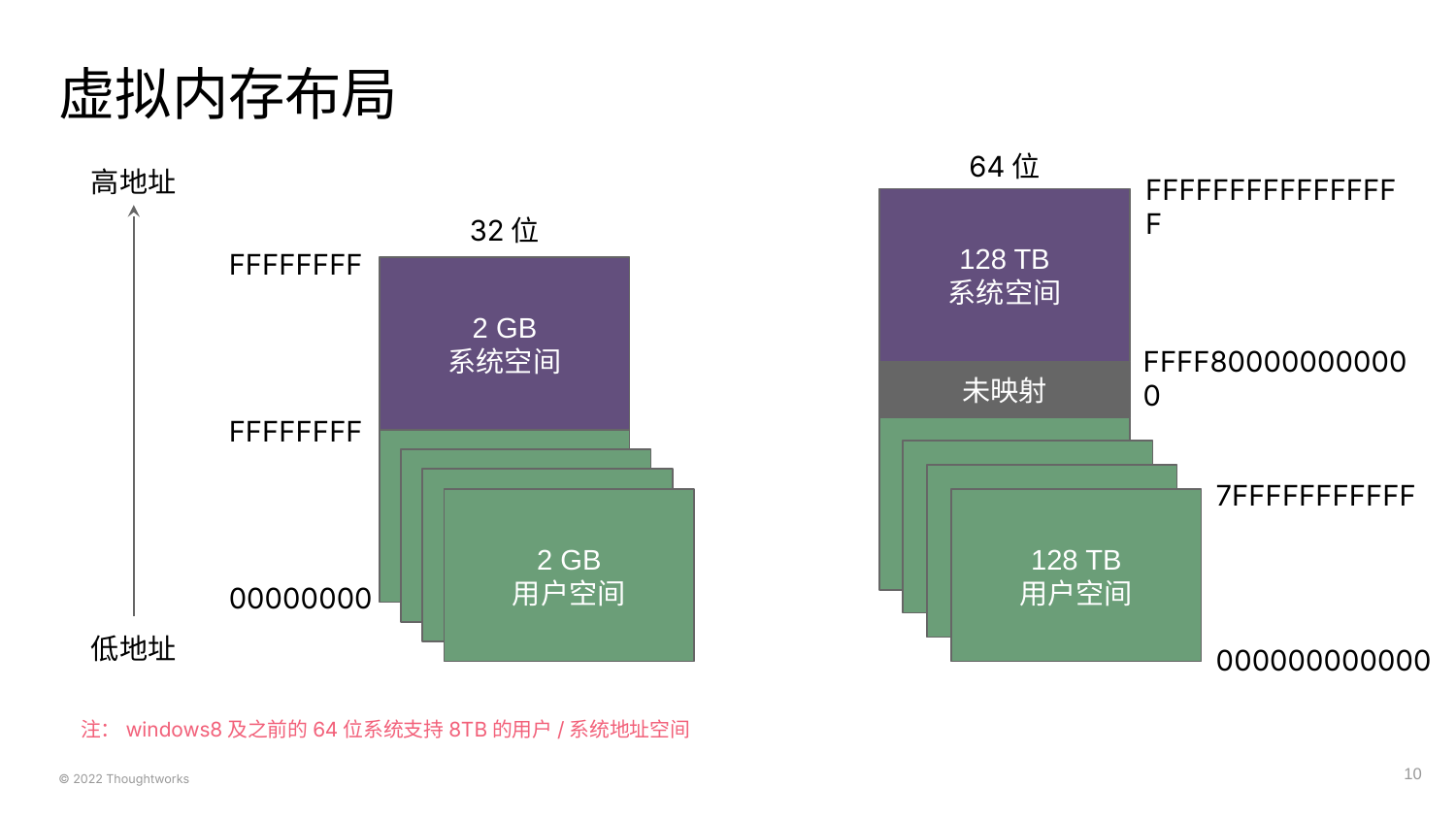

# 虚拟内存布局

64位
高地址
FFFFFFFFFFFFFFFF
128 TB
系统空间
32位
FFFFFFFF
2 GB
系统空间
FFFF800000000000
未映射
FFFFFFFF

7FFFFFFFFFFF

2 GB
用户空间
128 TB
用户空间
00000000
低地址
000000000000
注：windows8及之前的64位系统支持8TB的用户/系统地址空间
10